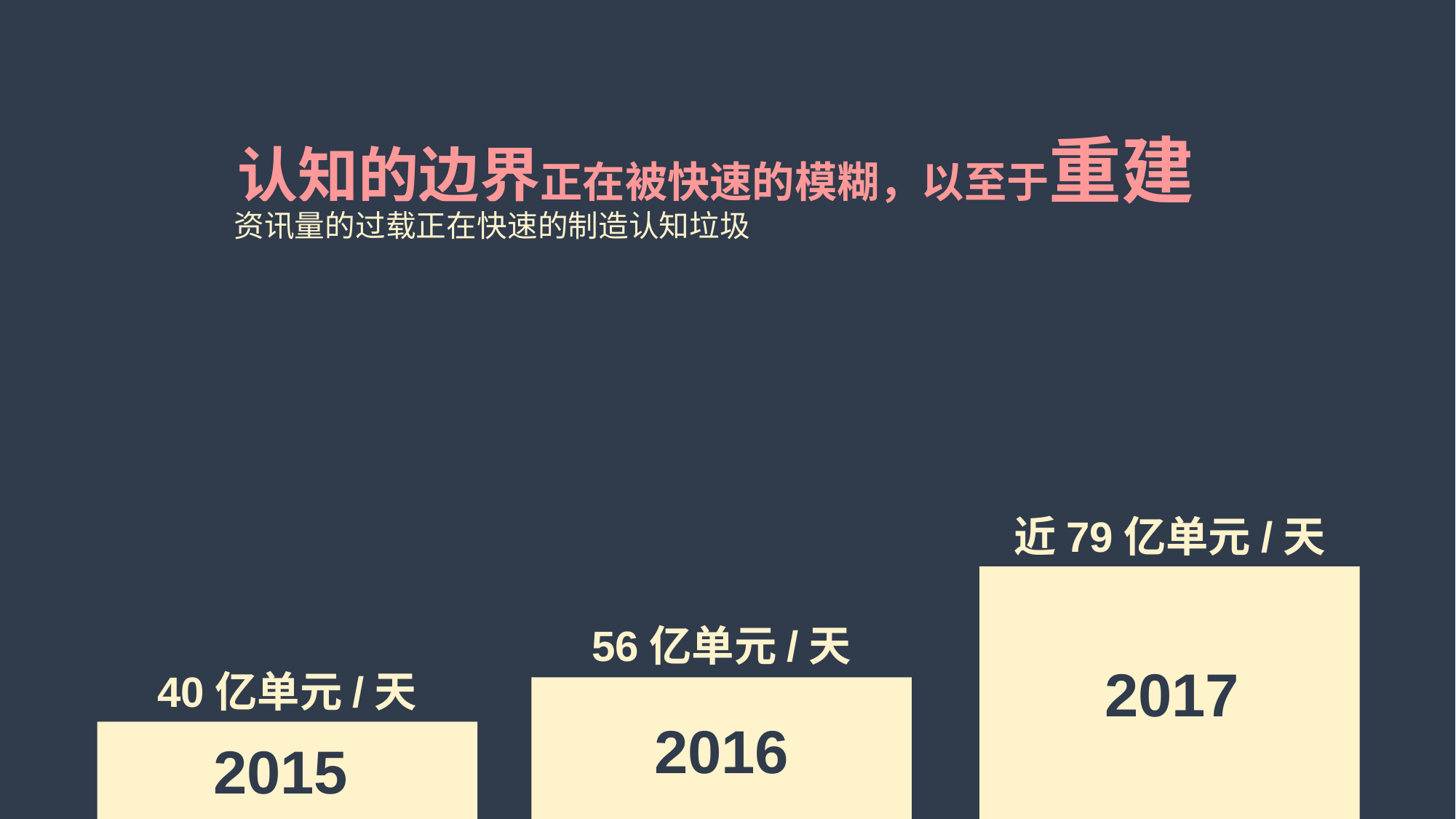

认知的边界正在被快速的模糊，以至于重建
资讯量的过载正在快速的制造认知垃圾
近79亿单元/天

56亿单元/天
2017
40亿单元/天

2016

2015